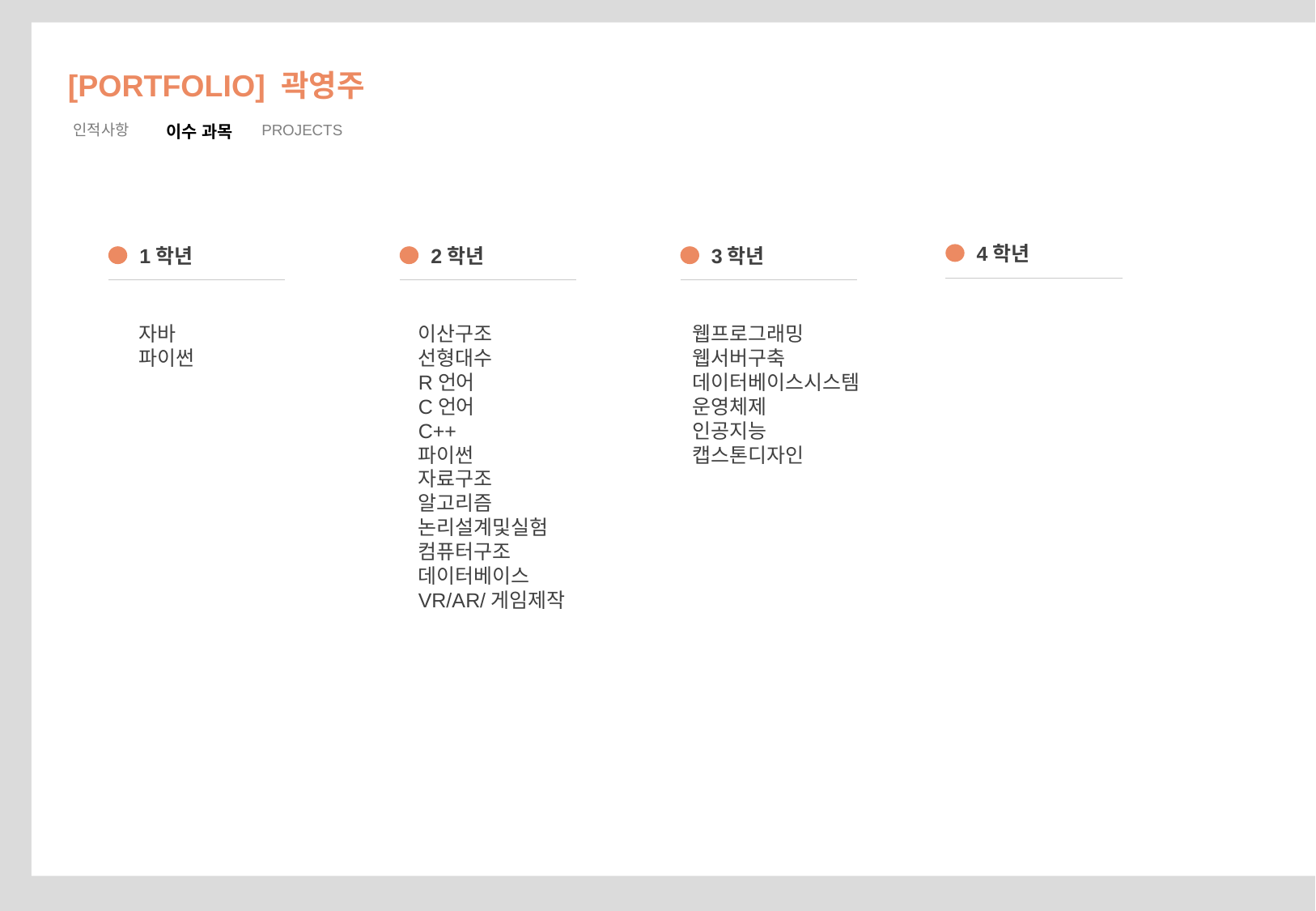

[PORTFOLIO] 곽영주

인적사항
이수 과목
PROJECTS
4학년

1학년

2학년

3학년

자바
파이썬
이산구조
선형대수
R언어
C언어
C++
파이썬
자료구조
알고리즘
논리설계및실험
컴퓨터구조
데이터베이스
VR/AR/게임제작

웹프로그래밍
웹서버구축
데이터베이스시스템
운영체제
인공지능
캡스톤디자인